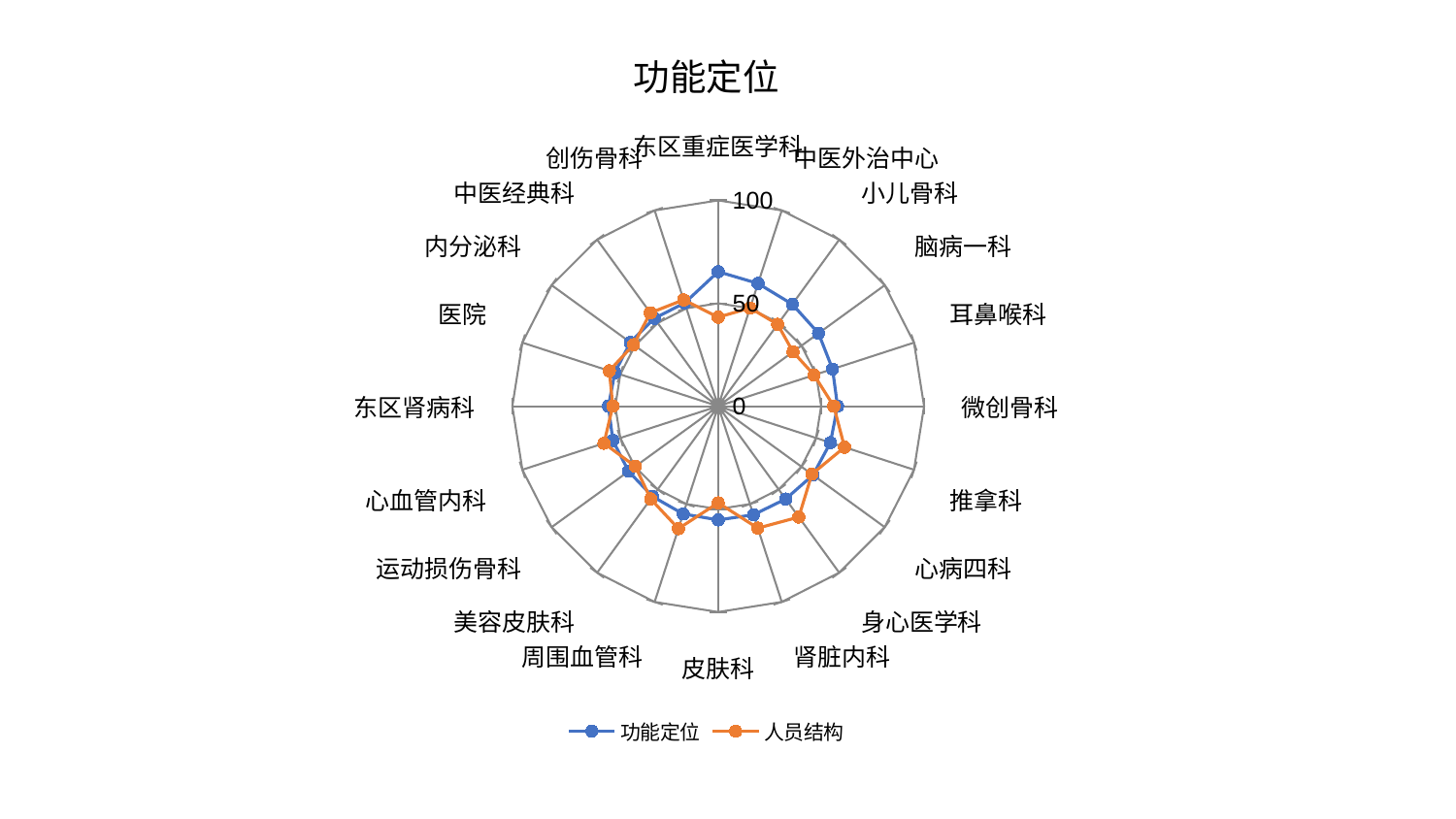

### Chart: 功能定位

| Category | 功能定位 | 人员结构 |
|---|---|---|
| 东区重症医学科 | 65.35567433355922 | 43.25943456068057 |
| 中医外治中心 | 62.70029434097889 | 50.14760613779594 |
| 小儿骨科 | 61.25279218709834 | 49.14535194466437 |
| 脑病一科 | 60.24968331121986 | 44.92720516638095 |
| 耳鼻喉科 | 58.406127041484936 | 48.99869708989179 |
| 微创骨科 | 57.96872910782233 | 56.16133316482582 |
| 推拿科 | 57.32118002364093 | 64.51666841321128 |
| 心病四科 | 56.92282691543496 | 56.23916754561826 |
| 身心医学科 | 55.770663141717115 | 66.59597493858105 |
| 肾脏内科 | 55.48657235739582 | 62.30425587381482 |
| 皮肤科 | 55.277127212232735 | 46.96238333431985 |
| 周围血管科 | 55.05401841477667 | 62.57437778200078 |
| 美容皮肤科 | 54.264672815992135 | 55.74994932843623 |
| 运动损伤骨科 | 53.84182305622526 | 49.78105381545718 |
| 心血管内科 | 53.81134269374499 | 58.36864180039279 |
| 东区肾病科 | 53.328077193701546 | 51.197357123462716 |
| 医院 | 52.7988490976029 | 55.60128954696221 |
| 内分泌科 | 52.79315987276831 | 50.84823508879404 |
| 中医经典科 | 52.77397794677767 | 56.064702764332544 |
| 创伤骨科 | 52.746315568315374 | 54.33407454999297 |
28